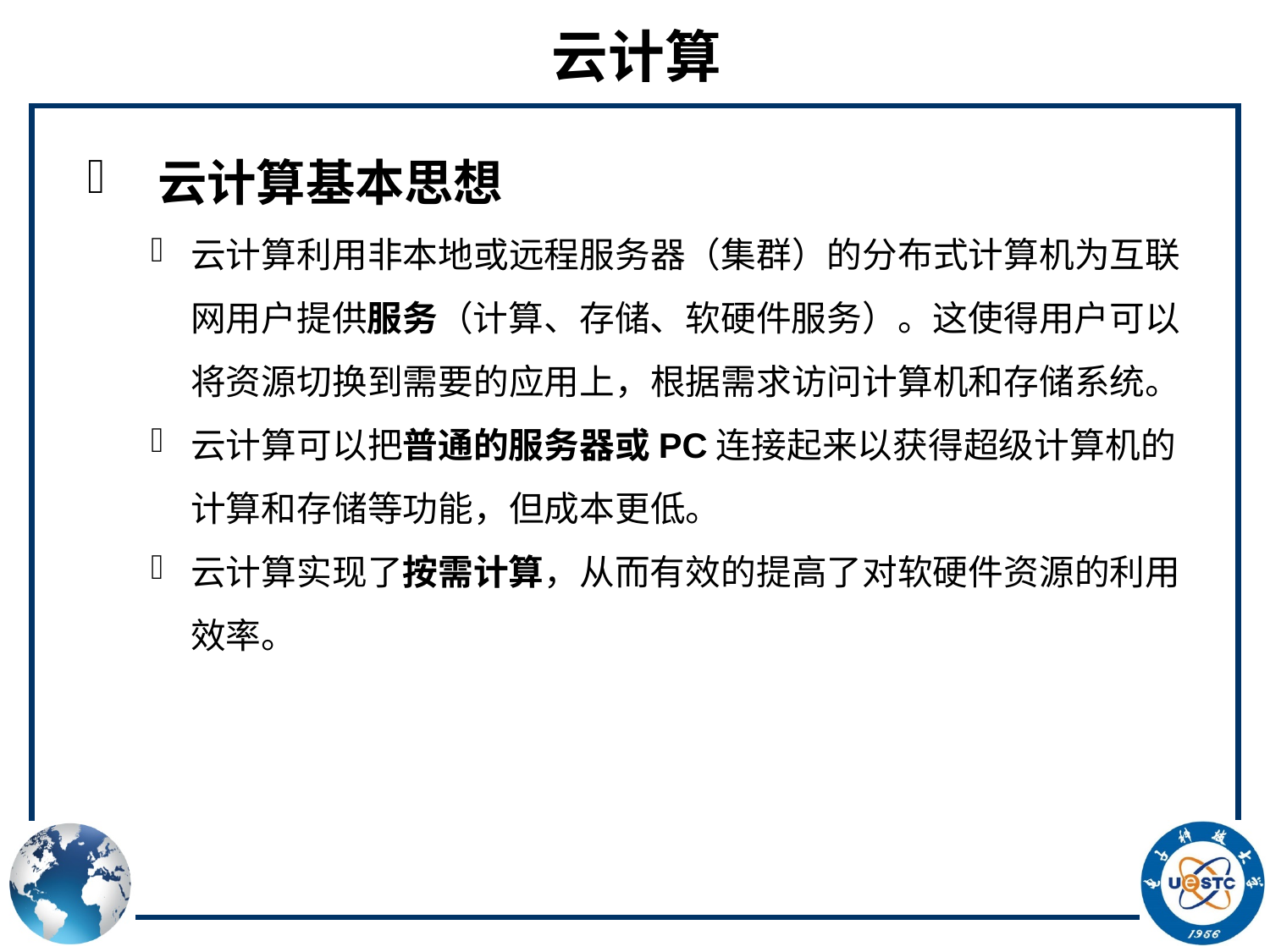

# 云计算
 云计算基本思想
云计算利用非本地或远程服务器（集群）的分布式计算机为互联网用户提供服务（计算、存储、软硬件服务）。这使得用户可以将资源切换到需要的应用上，根据需求访问计算机和存储系统。
云计算可以把普通的服务器或PC连接起来以获得超级计算机的计算和存储等功能，但成本更低。
云计算实现了按需计算，从而有效的提高了对软硬件资源的利用效率。